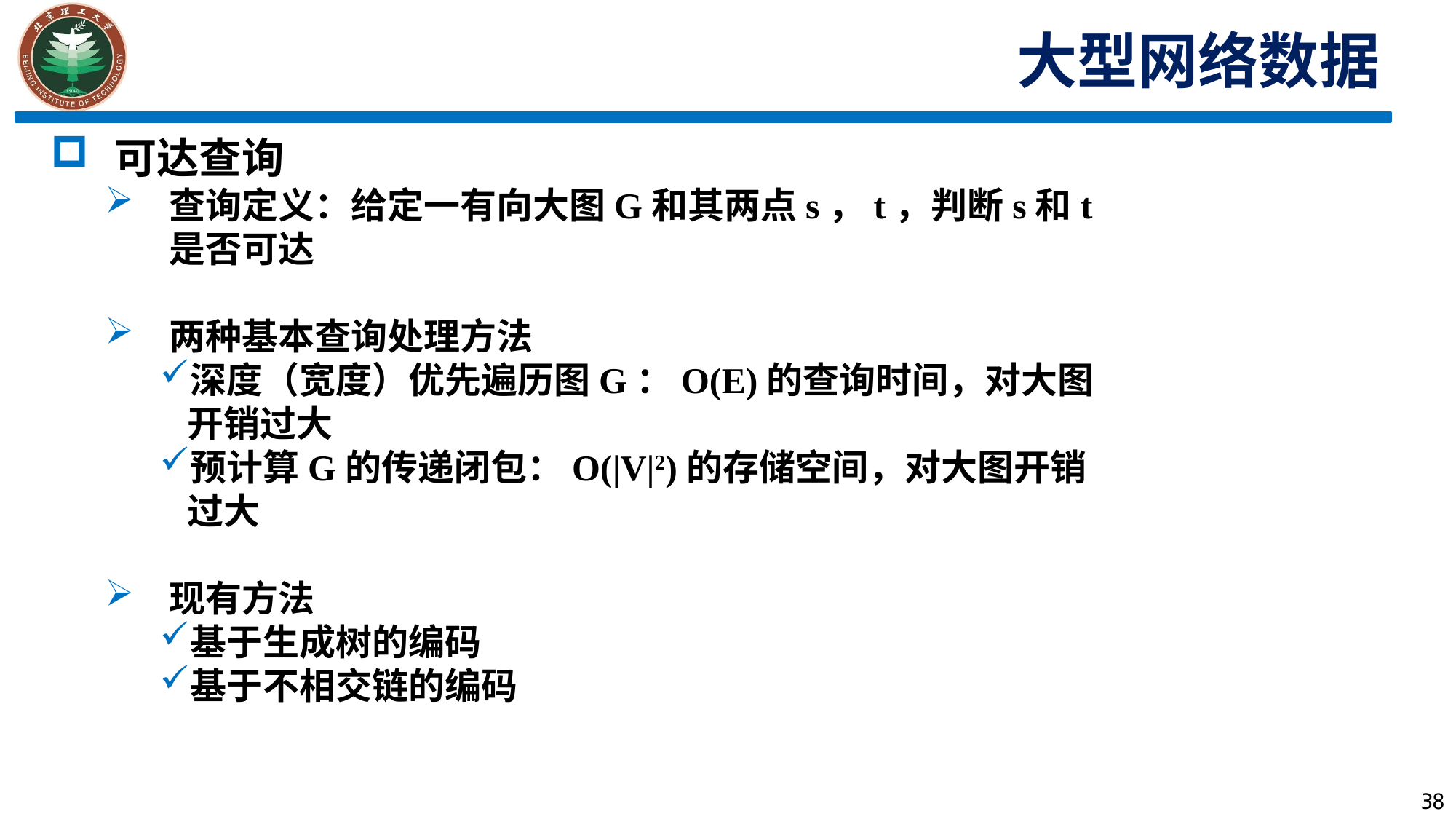

大型网络数据
可达查询
查询定义：给定一有向大图G和其两点s，t，判断s和t是否可达

两种基本查询处理方法
深度（宽度）优先遍历图G：O(E)的查询时间，对大图开销过大
预计算G的传递闭包：O(|V|2)的存储空间，对大图开销过大

现有方法
基于生成树的编码
基于不相交链的编码

38